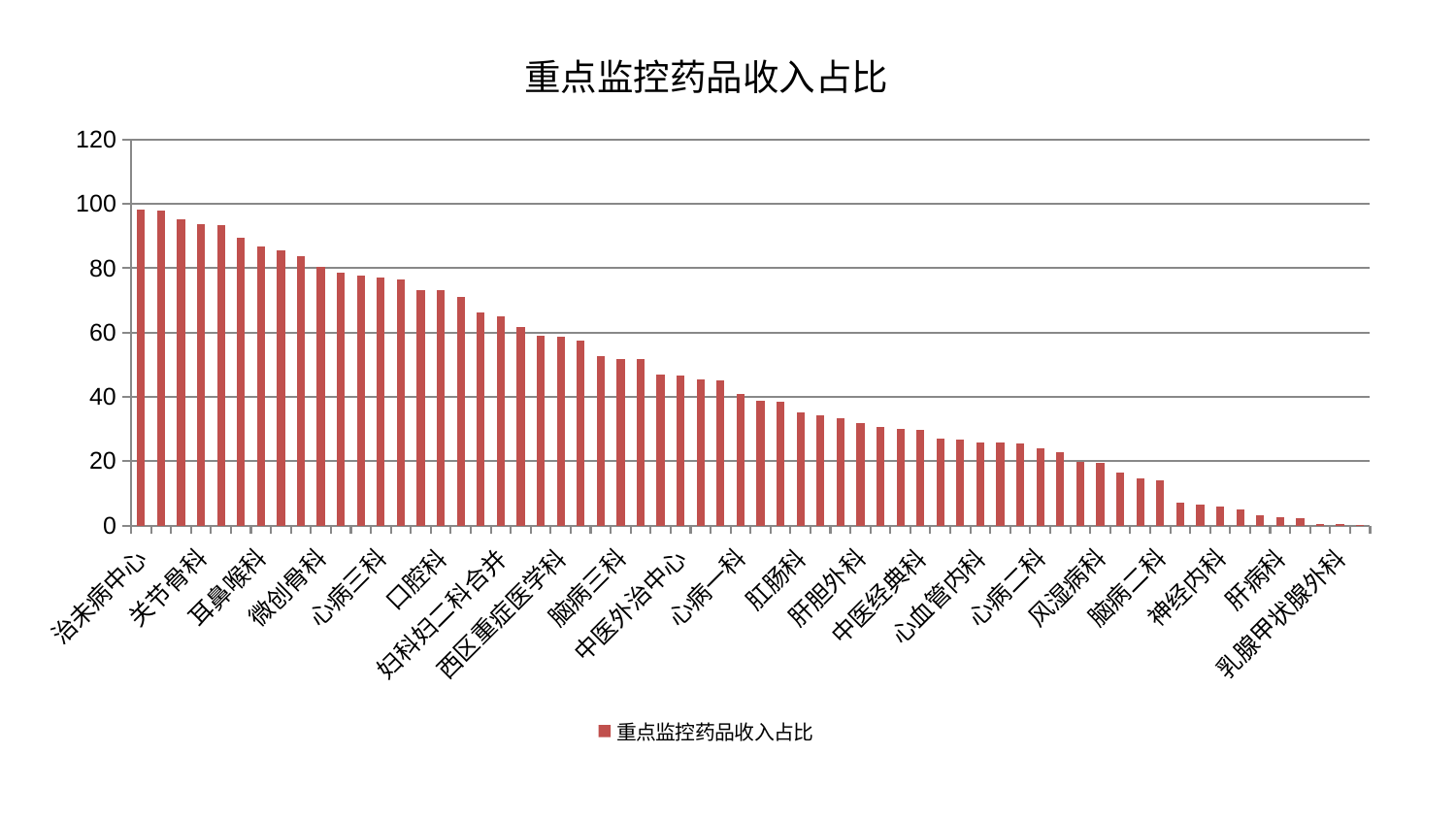

### Chart: 重点监控药品收入占比

| Category | 重点监控药品收入占比 |
|---|---|
| 治未病中心 | 98.25334921620745 |
| 骨科 | 98.07176149190184 |
| 周围血管科 | 95.24341947802395 |
| 关节骨科 | 93.59851269289227 |
| 肾脏内科 | 93.39474100794725 |
| 脾胃科消化科合并 | 89.55363971428329 |
| 耳鼻喉科 | 86.85280582852228 |
| 针灸科 | 85.61438560676893 |
| 脑病一科 | 83.67186930811701 |
| 微创骨科 | 80.52025615814165 |
| 小儿骨科 | 78.72468110904988 |
| 产科 | 77.59244250132873 |
| 心病三科 | 77.16224315296738 |
| 心病四科 | 76.641430258595 |
| 血液科 | 73.27324421055135 |
| 口腔科 | 73.2465187248375 |
| 消化内科 | 70.9817617455353 |
| 创伤骨科 | 66.2867816163155 |
| 妇科妇二科合并 | 65.06920833247476 |
| 重症医学科 | 61.76380864486444 |
| 普通外科 | 59.01655490775504 |
| 西区重症医学科 | 58.744807126766 |
| 显微骨科 | 57.587404136079236 |
| 推拿科 | 52.55767408220875 |
| 脑病三科 | 51.71929031632665 |
| 泌尿外科 | 51.69832864230099 |
| 妇二科 | 46.959094803845545 |
| 中医外治中心 | 46.56944317914018 |
| 儿科 | 45.514741855323734 |
| 胸外科 | 45.22711577389198 |
| 心病一科 | 40.75076695857292 |
| 眼科 | 38.9242579758859 |
| 呼吸内科 | 38.4802612164995 |
| 肛肠科 | 35.17272404684066 |
| 妇科 | 34.35772029541149 |
| 东区重症医学科 | 33.42137687192388 |
| 肝胆外科 | 31.857701237847657 |
| 美容皮肤科 | 30.713953074122546 |
| 身心医学科 | 30.013202799624583 |
| 中医经典科 | 29.661482112370187 |
| 运动损伤骨科 | 26.94260161745421 |
| 东区肾病科 | 26.578285749816178 |
| 心血管内科 | 25.850639840792923 |
| 皮肤科 | 25.699781364028883 |
| 康复科 | 25.426509684617415 |
| 心病二科 | 24.12197237499707 |
| 老年医学科 | 22.759405505476728 |
| 肾病科 | 19.83170680351176 |
| 风湿病科 | 19.577217453768036 |
| 男科 | 16.506772037855466 |
| 肿瘤内科 | 14.507737939620547 |
| 脑病二科 | 14.182955799439778 |
| 脾胃病科 | 7.069492502627894 |
| 神经外科 | 6.359881297115022 |
| 神经内科 | 5.784072726365053 |
| 综合内科 | 4.90942983788607 |
| 脊柱骨科 | 3.0599921208449787 |
| 肝病科 | 2.6482041006177015 |
| 医院 | 2.2693023366793685 |
| 内分泌科 | 0.5672071491922281 |
| 乳腺甲状腺外科 | 0.41249481300604796 |
| 小儿推拿科 | 0.2623404971361154 |
260